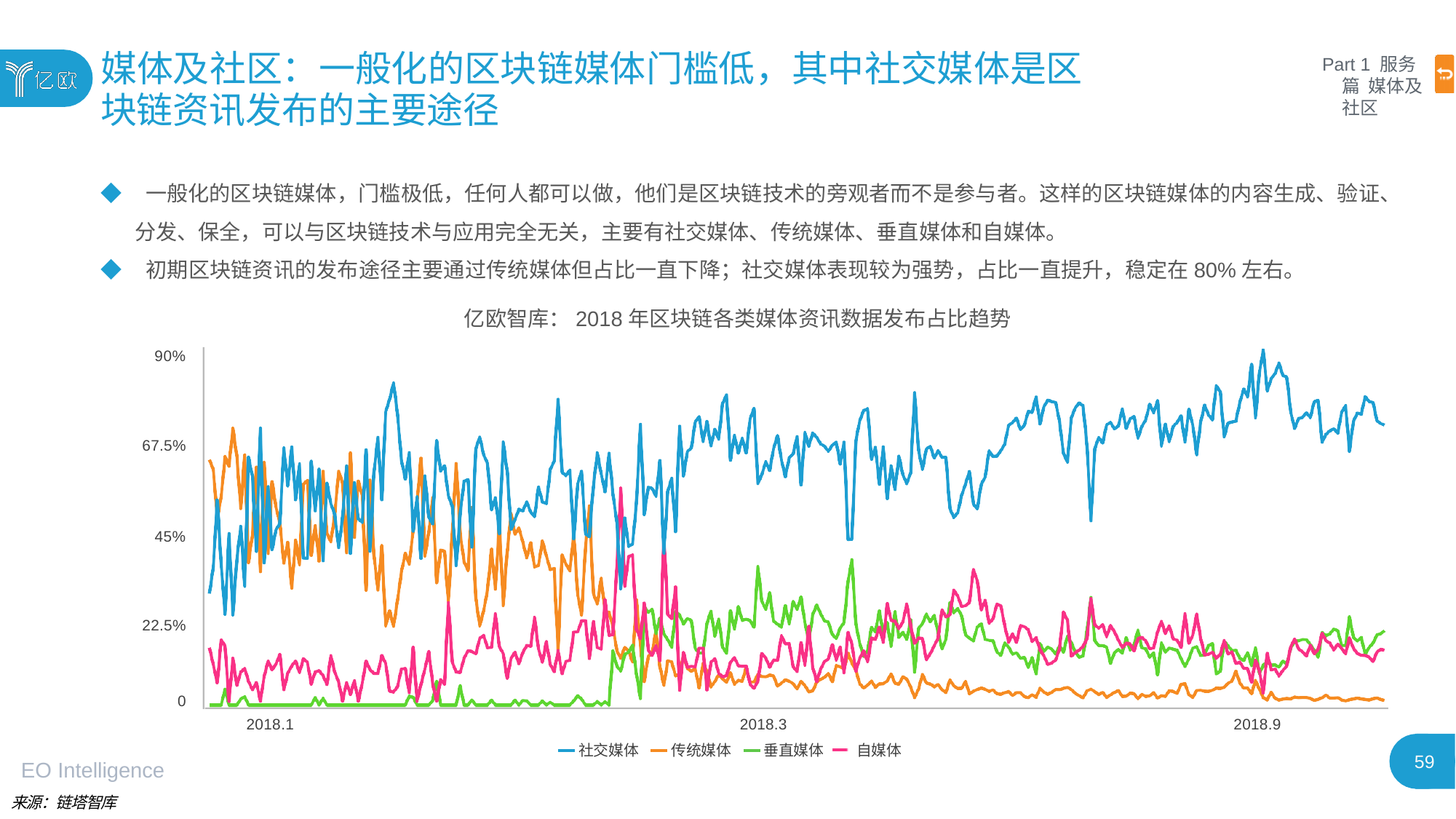

# 媒体及社区：一般化的区块链媒体门槛低，其中社交媒体是区
块链资讯发布的主要途径

Part 1 服务篇  媒体及社区

◆ 一般化的区块链媒体，门槛极低，任何人都可以做，他们是区块链技术的旁观者而不是参与者。这样的区块链媒体的内容生成、验证、
分发、保全，可以与区块链技术与应用完全无关，主要有社交媒体、传统媒体、垂直媒体和自媒体。
◆ 初期区块链资讯的发布途径主要通过传统媒体但占比一直下降；社交媒体表现较为强势，占比一直提升，稳定在80%左右。

亿欧智库：2018年区块链各类媒体资讯数据发布占比趋势
90%

67.5%
45%
22.5%
0
2018.1
2018.3
垂直媒体
2018.9

社交媒体
传统媒体
自媒体

59

EO Intelligence
来源：链塔智库